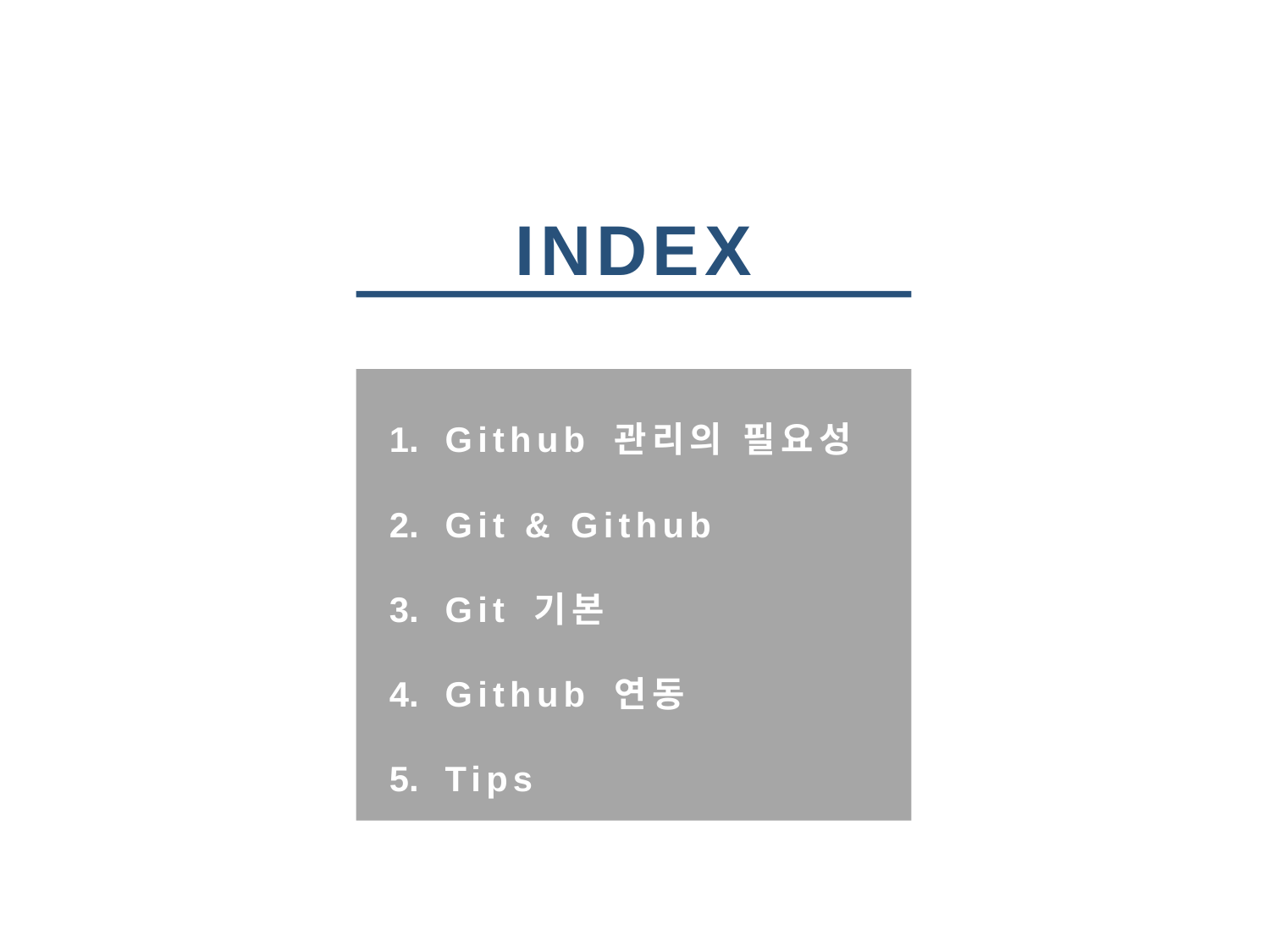

INDEX

Github 관리의 필요성
Git & Github
Git 기본
Github 연동
Tips